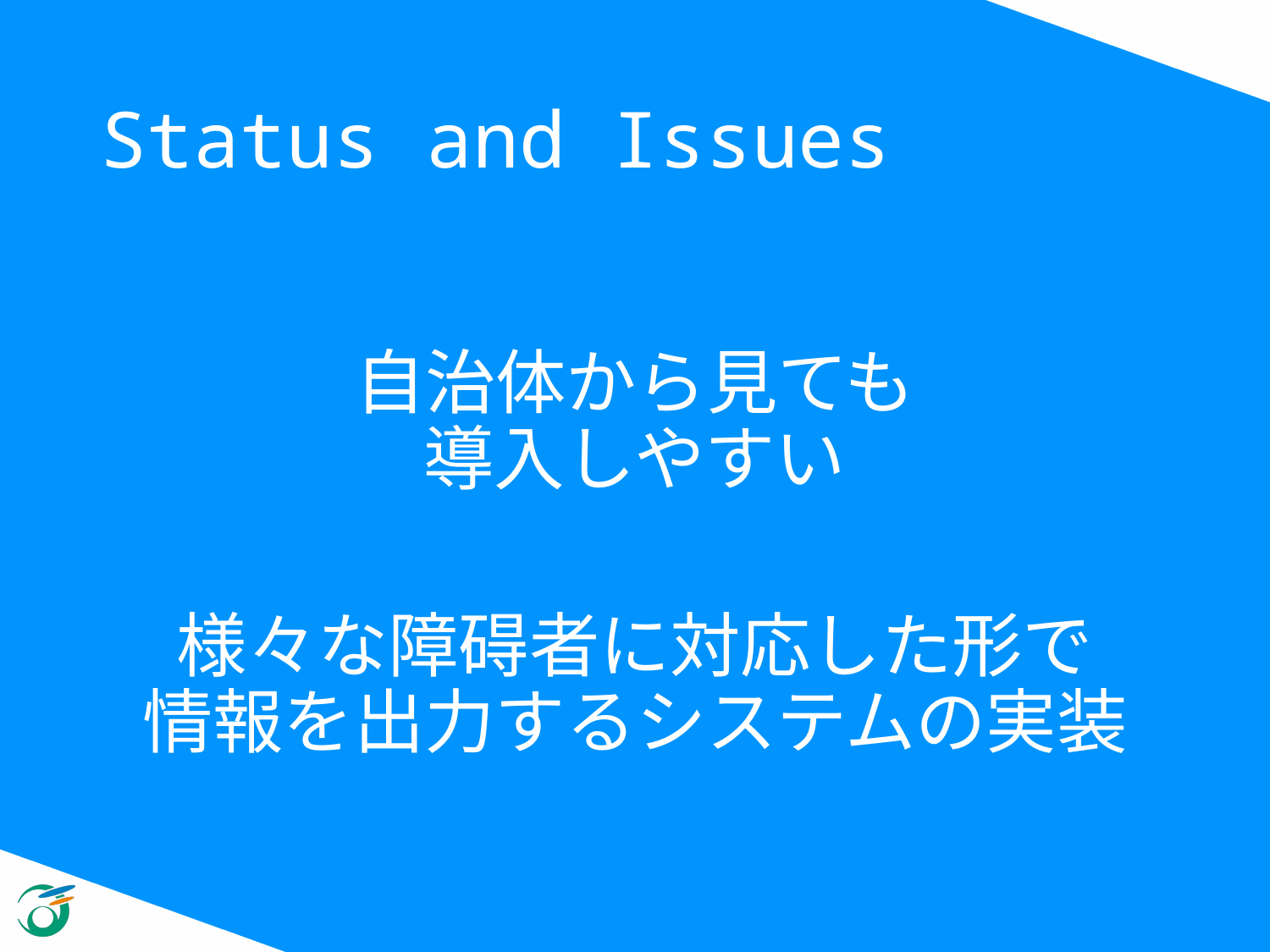

# Status and Issues
自治体から見ても
導入しやすい

様々な障碍者に対応した形で
情報を出力するシステムの実装